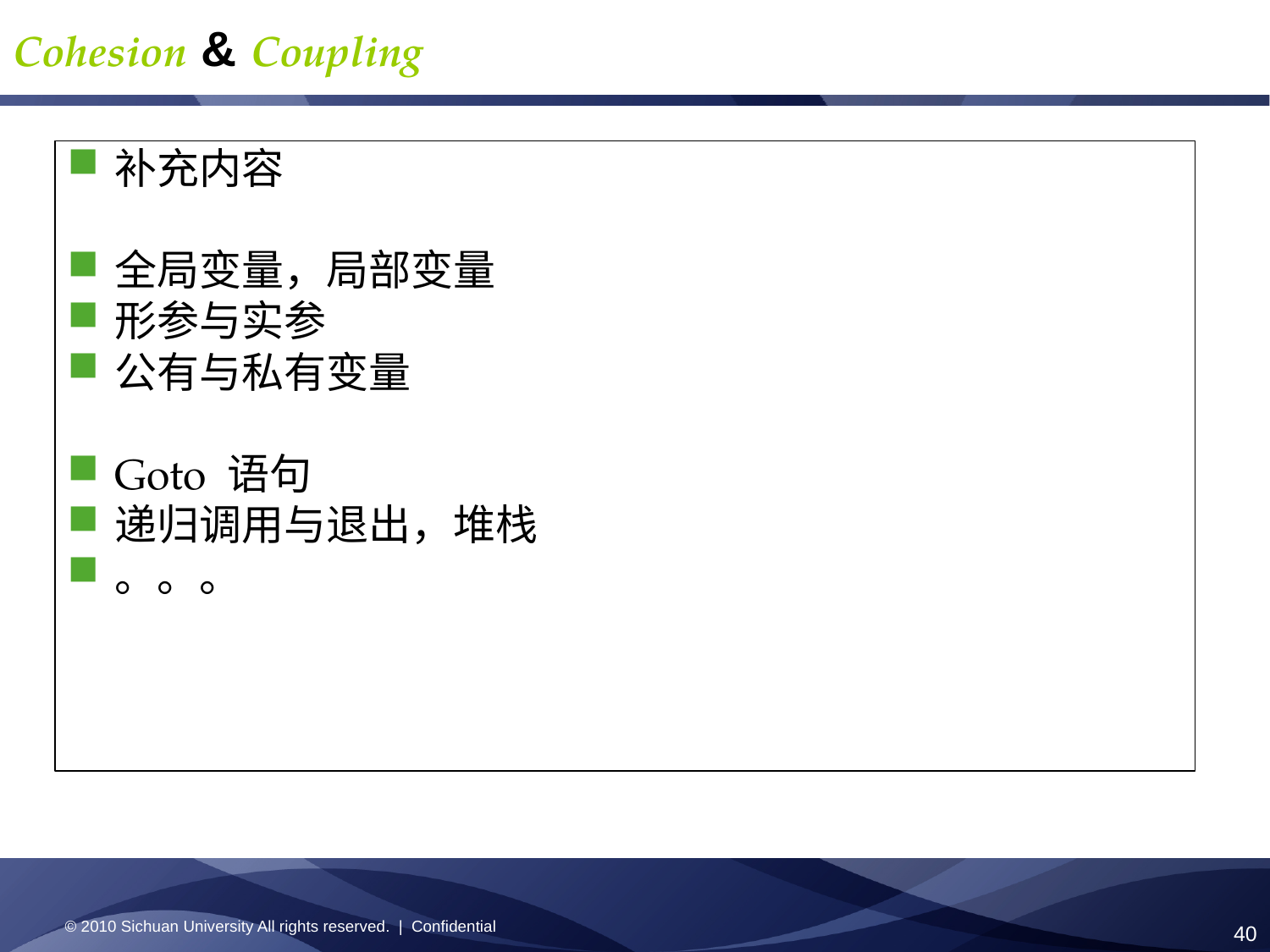

# Cohesion & Coupling
补充内容

全局变量，局部变量
形参与实参
公有与私有变量

Goto 语句
递归调用与退出，堆栈
。。。
© 2010 Sichuan University All rights reserved.  |  Confidential
40